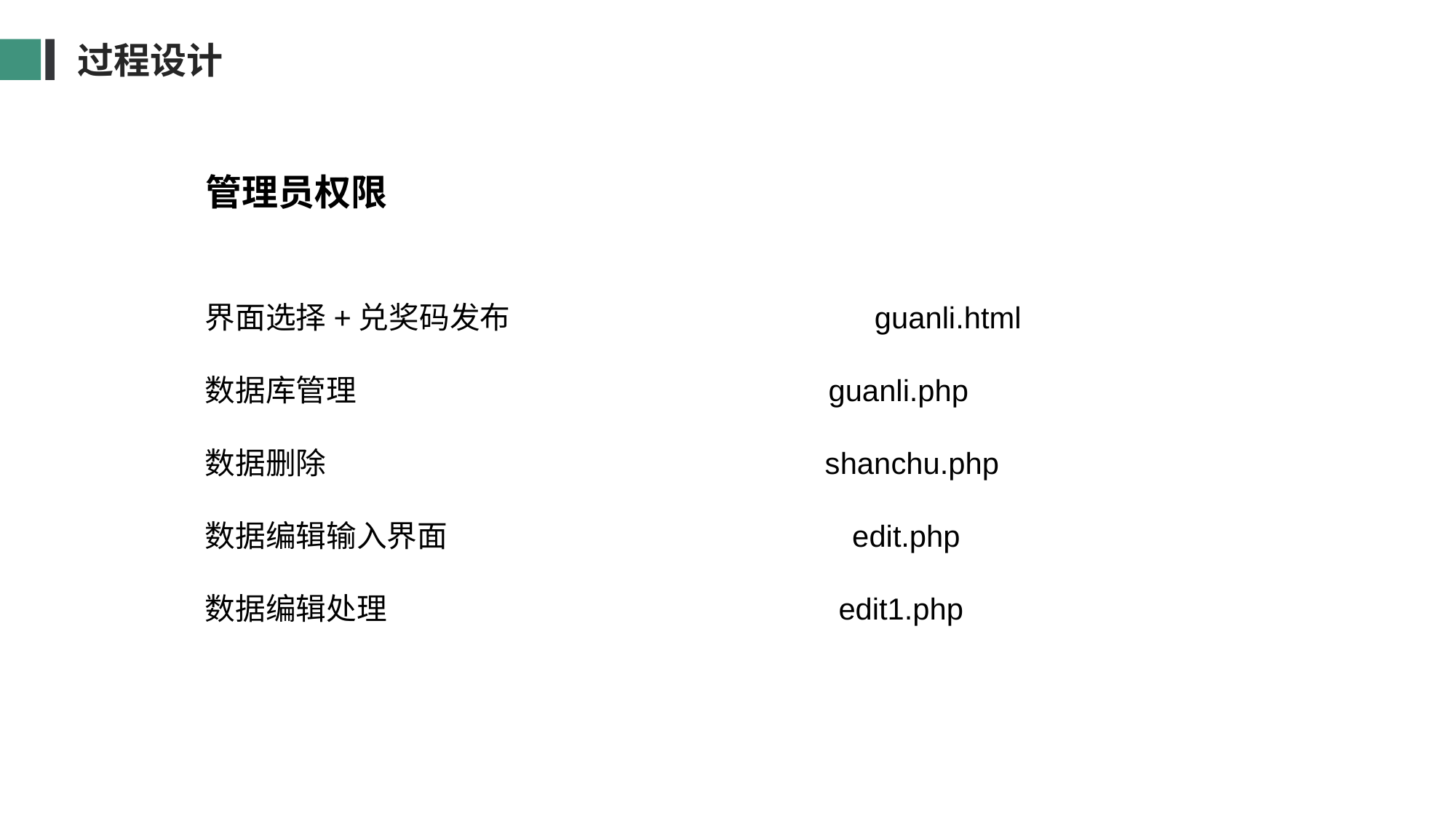

过程设计

管理员权限
界面选择+兑奖码发布                                                     guanli.html

数据库管理                                                                     guanli.php

数据删除                                                                         shanchu.php

数据编辑输入界面                                                           edit.php

数据编辑处理                                                                  edit1.php